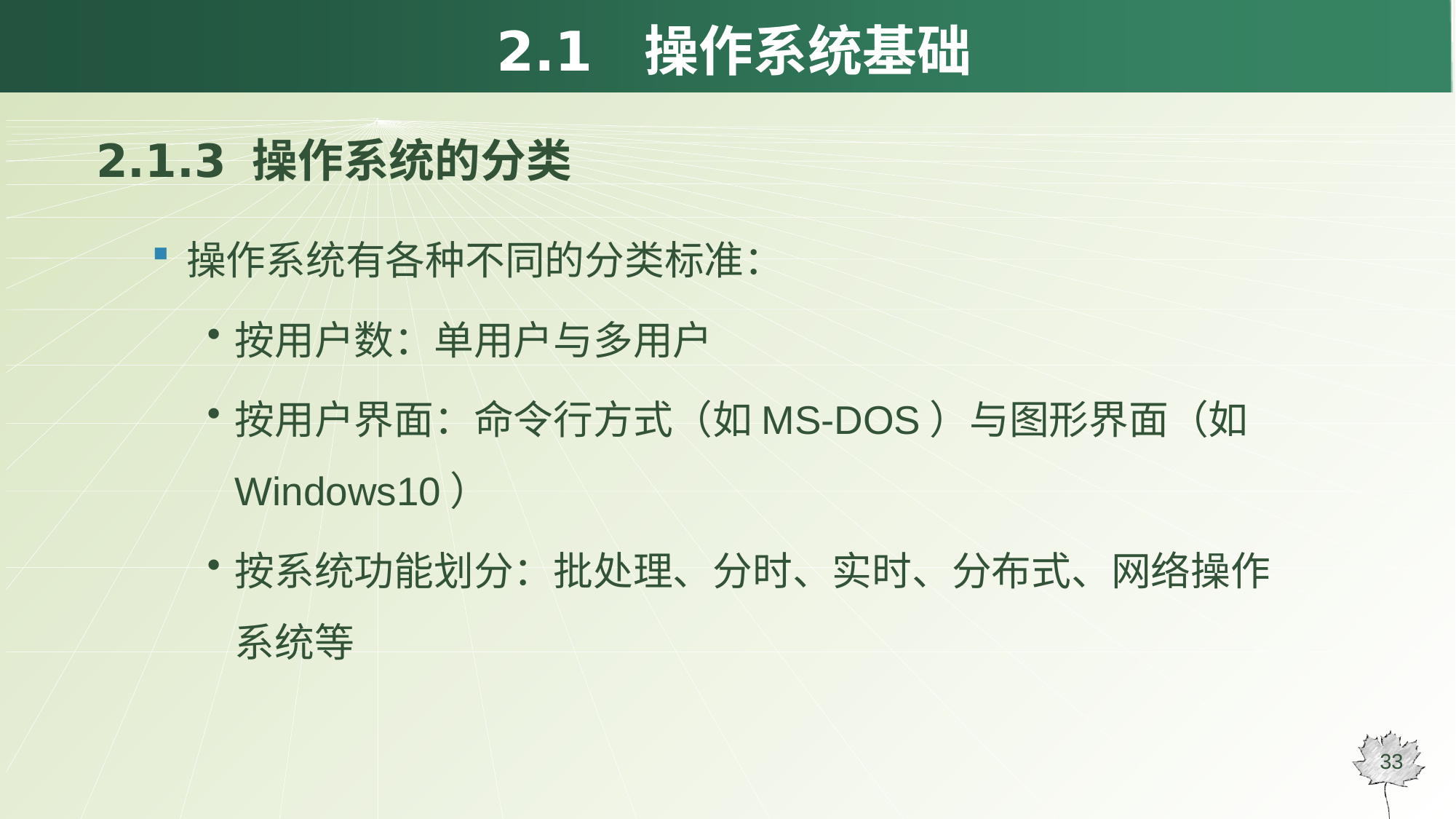

# 2.1  操作系统基础
2.1.3 操作系统的分类
操作系统有各种不同的分类标准：
按用户数：单用户与多用户
按用户界面：命令行方式（如MS-DOS）与图形界面（如Windows10）
按系统功能划分：批处理、分时、实时、分布式、网络操作系统等

33